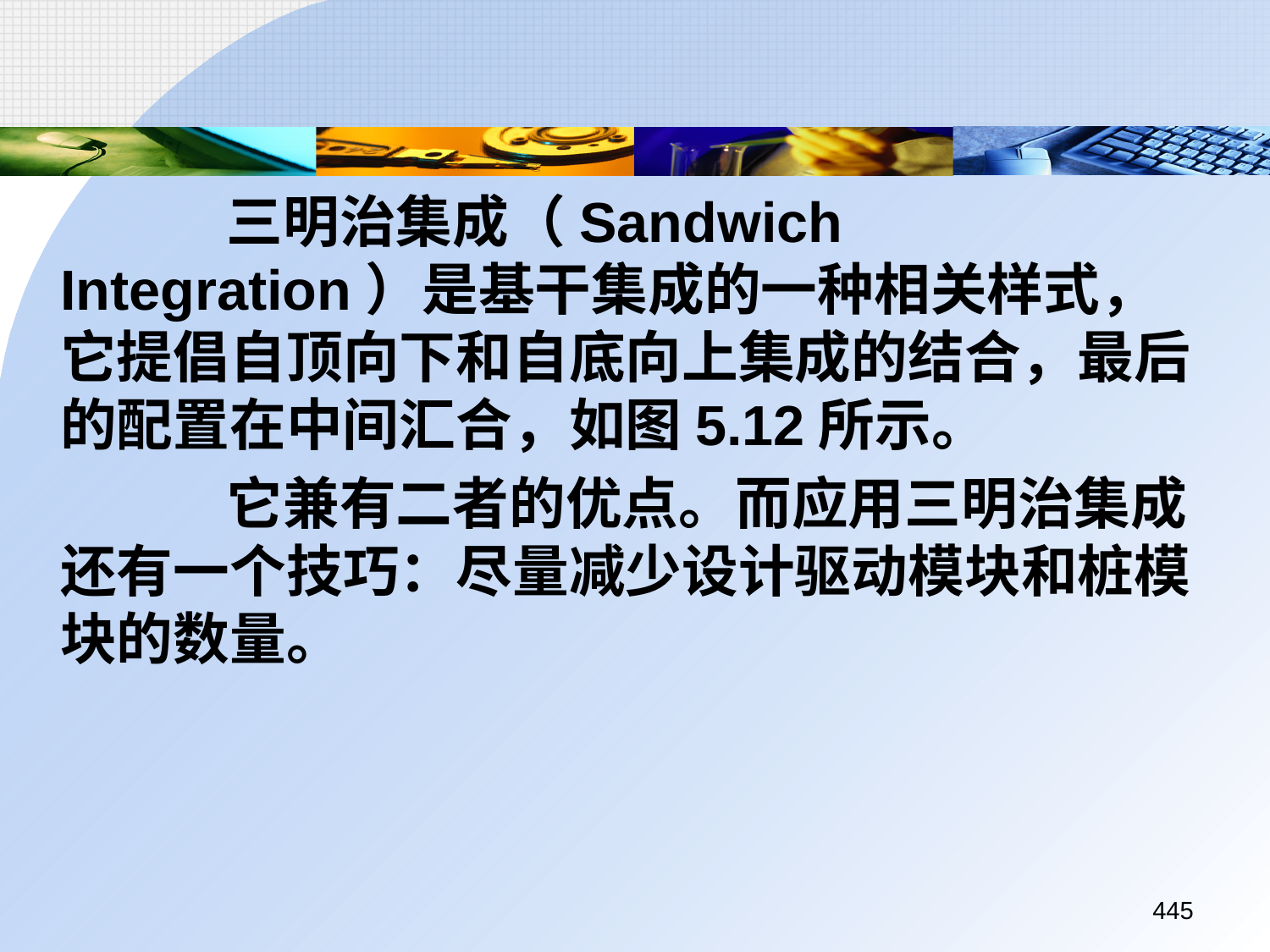

三明治集成（Sandwich Integration）是基干集成的一种相关样式，它提倡自顶向下和自底向上集成的结合，最后的配置在中间汇合，如图5.12所示。
		  它兼有二者的优点。而应用三明治集成还有一个技巧：尽量减少设计驱动模块和桩模块的数量。

445